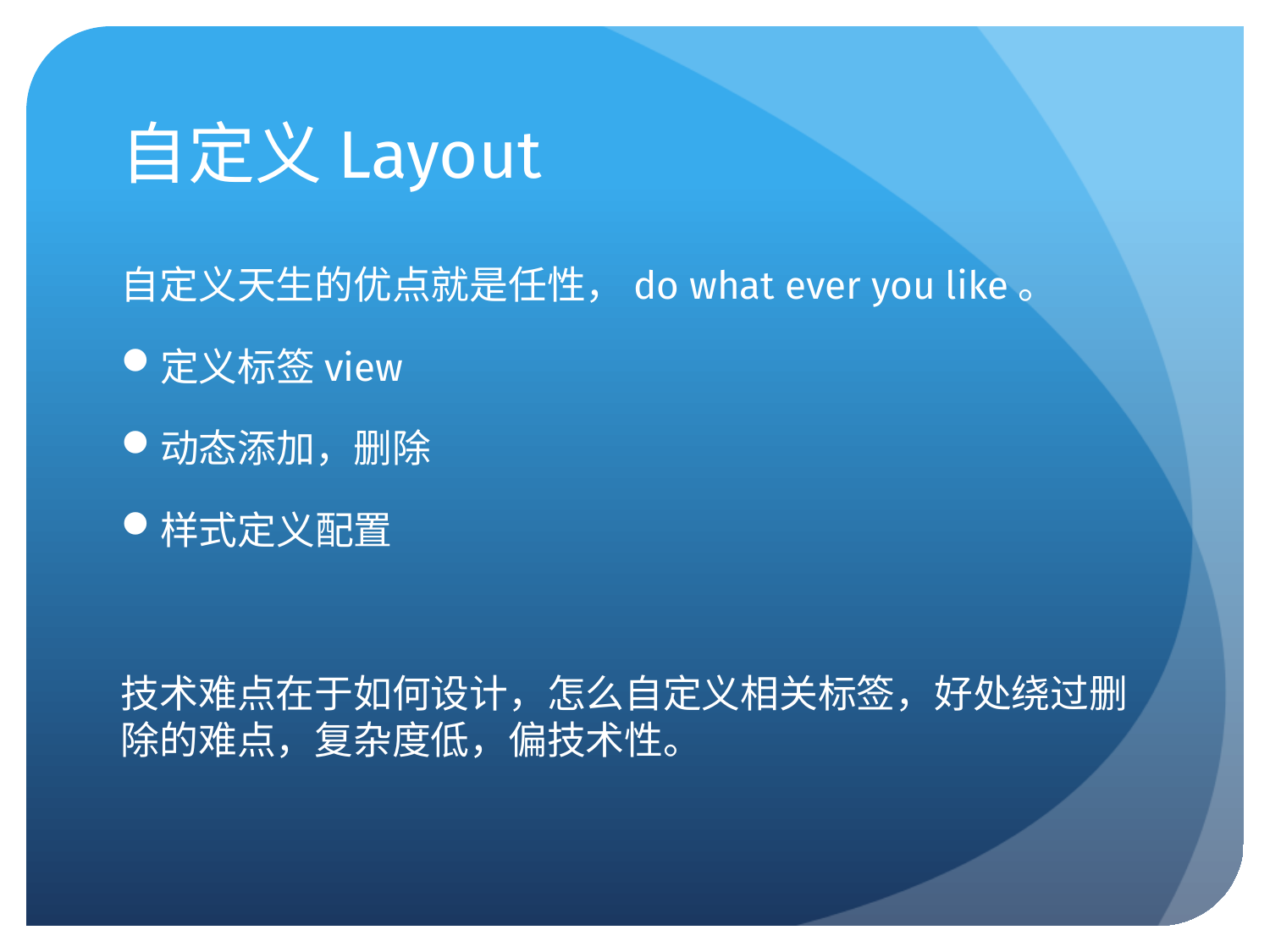

# 自定义Layout
自定义天生的优点就是任性，do what ever you like。
定义标签view
动态添加，删除
样式定义配置

技术难点在于如何设计，怎么自定义相关标签，好处绕过删除的难点，复杂度低，偏技术性。